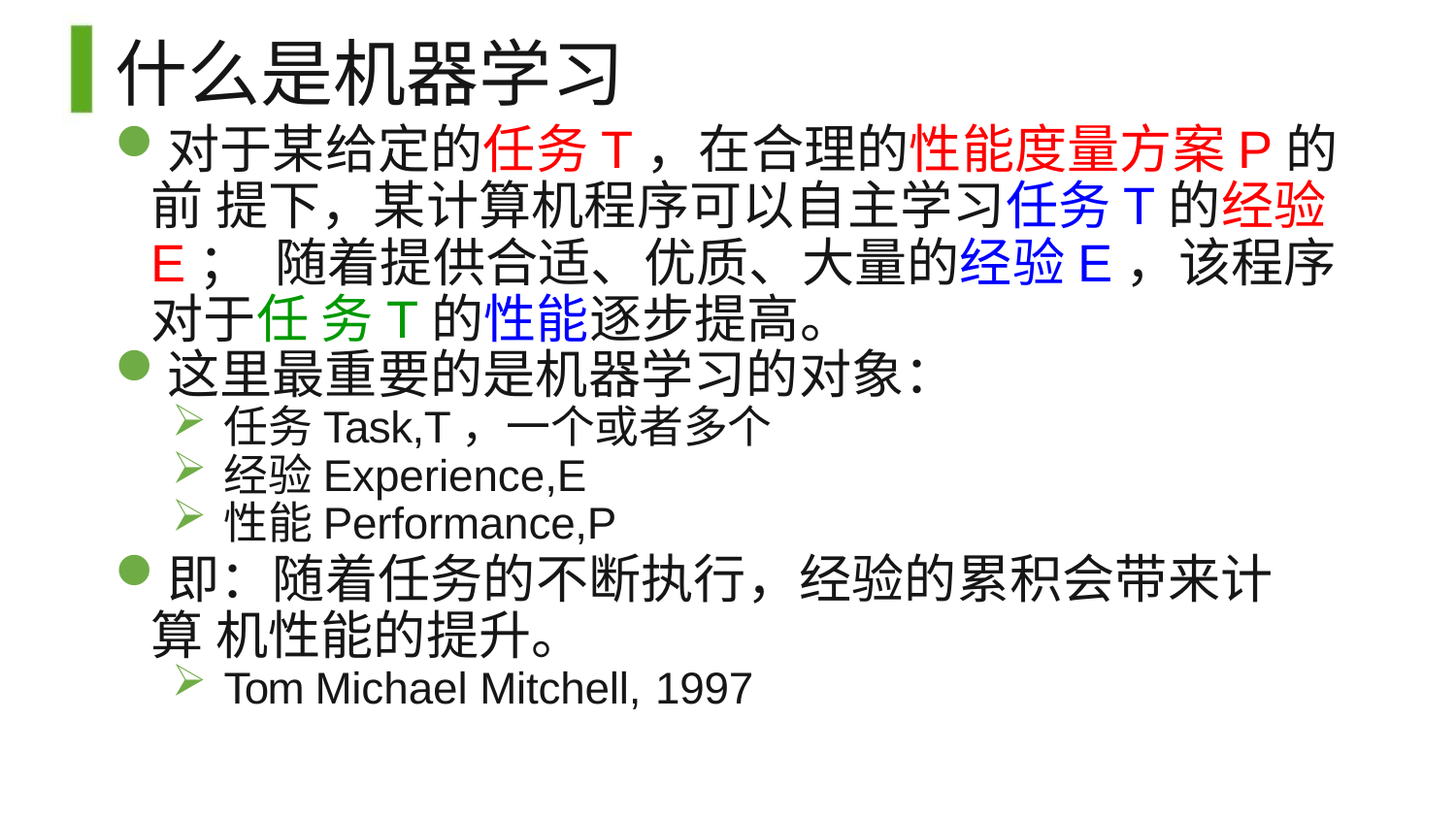

# 什么是机器学习
对于某给定的任务T，在合理的性能度量方案P的前 提下，某计算机程序可以自主学习任务T的经验E；  随着提供合适、优质、大量的经验E，该程序对于任 务T的性能逐步提高。
这里最重要的是机器学习的对象：
任务Task,T，一个或者多个
经验Experience,E
性能Performance,P
即：随着任务的不断执行，经验的累积会带来计算 机性能的提升。
Tom Michael Mitchell, 1997